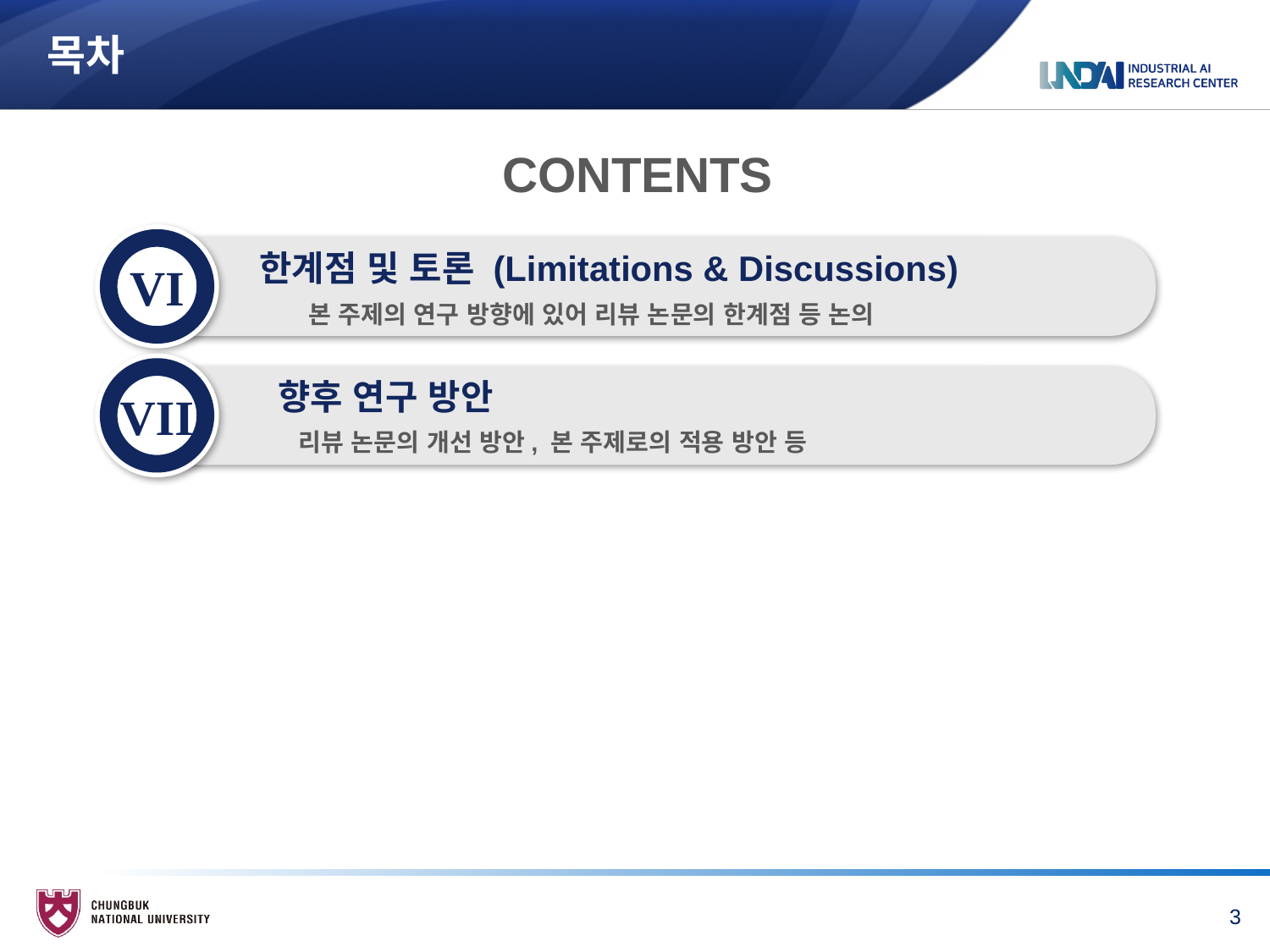

# 목차
CONTENTS
VI

한계점 및 토론 (Limitations & Discussions)
본 주제의 연구 방향에 있어 리뷰 논문의 한계점 등 논의
VII

향후 연구 방안
리뷰 논문의 개선 방안, 본 주제로의 적용 방안 등